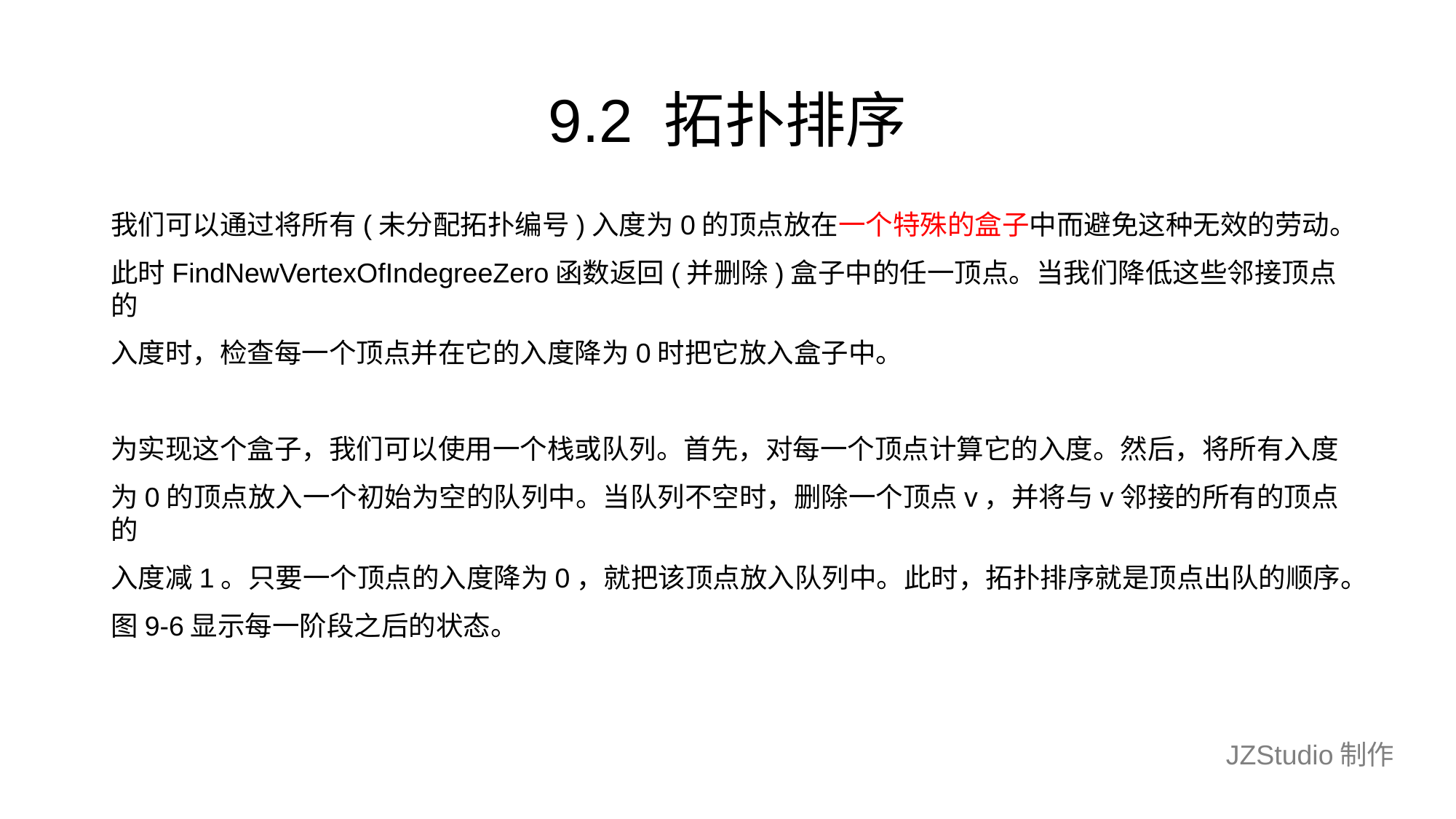

# 9.2 拓扑排序
我们可以通过将所有(未分配拓扑编号)入度为0的顶点放在一个特殊的盒子中而避免这种无效的劳动。
此时FindNewVertexOfIndegreeZero函数返回(并删除)盒子中的任一顶点。当我们降低这些邻接顶点的
入度时，检查每一个顶点并在它的入度降为0时把它放入盒子中。

为实现这个盒子，我们可以使用一个栈或队列。首先，对每一个顶点计算它的入度。然后，将所有入度
为0的顶点放入一个初始为空的队列中。当队列不空时，删除一个顶点v，并将与v邻接的所有的顶点的
入度减1。只要一个顶点的入度降为0，就把该顶点放入队列中。此时，拓扑排序就是顶点出队的顺序。
图9-6显示每一阶段之后的状态。